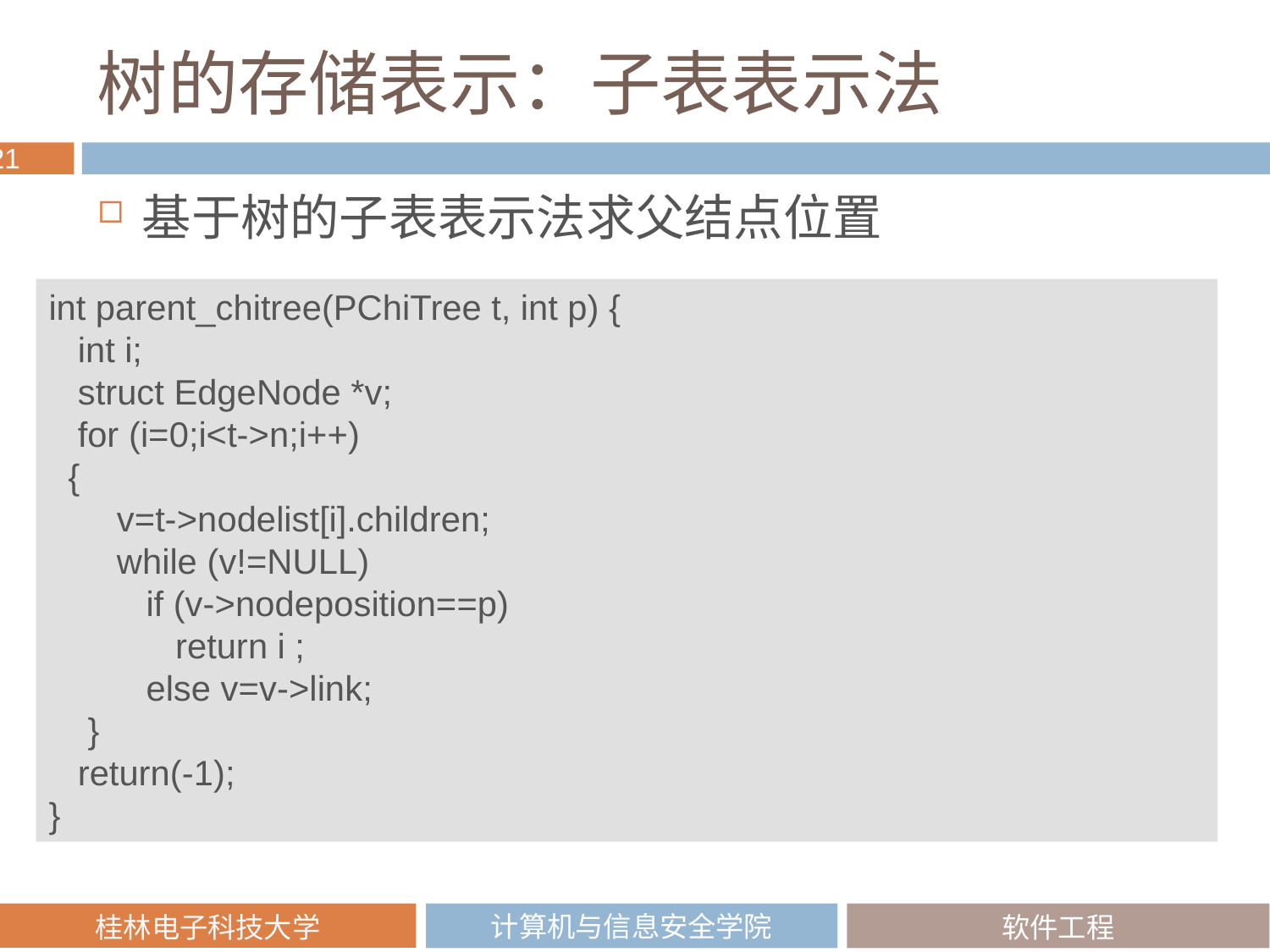

# 树的存储表示：子表表示法
基于树的子表表示法求父结点位置
int parent_chitree(PChiTree t, int p) {
   int i;
   struct EdgeNode *v;
   for (i=0;i<t->n;i++)
  {
       v=t->nodelist[i].children;
       while (v!=NULL)
          if (v->nodeposition==p)
             return i ;
          else v=v->link;
    }
   return(-1);
}